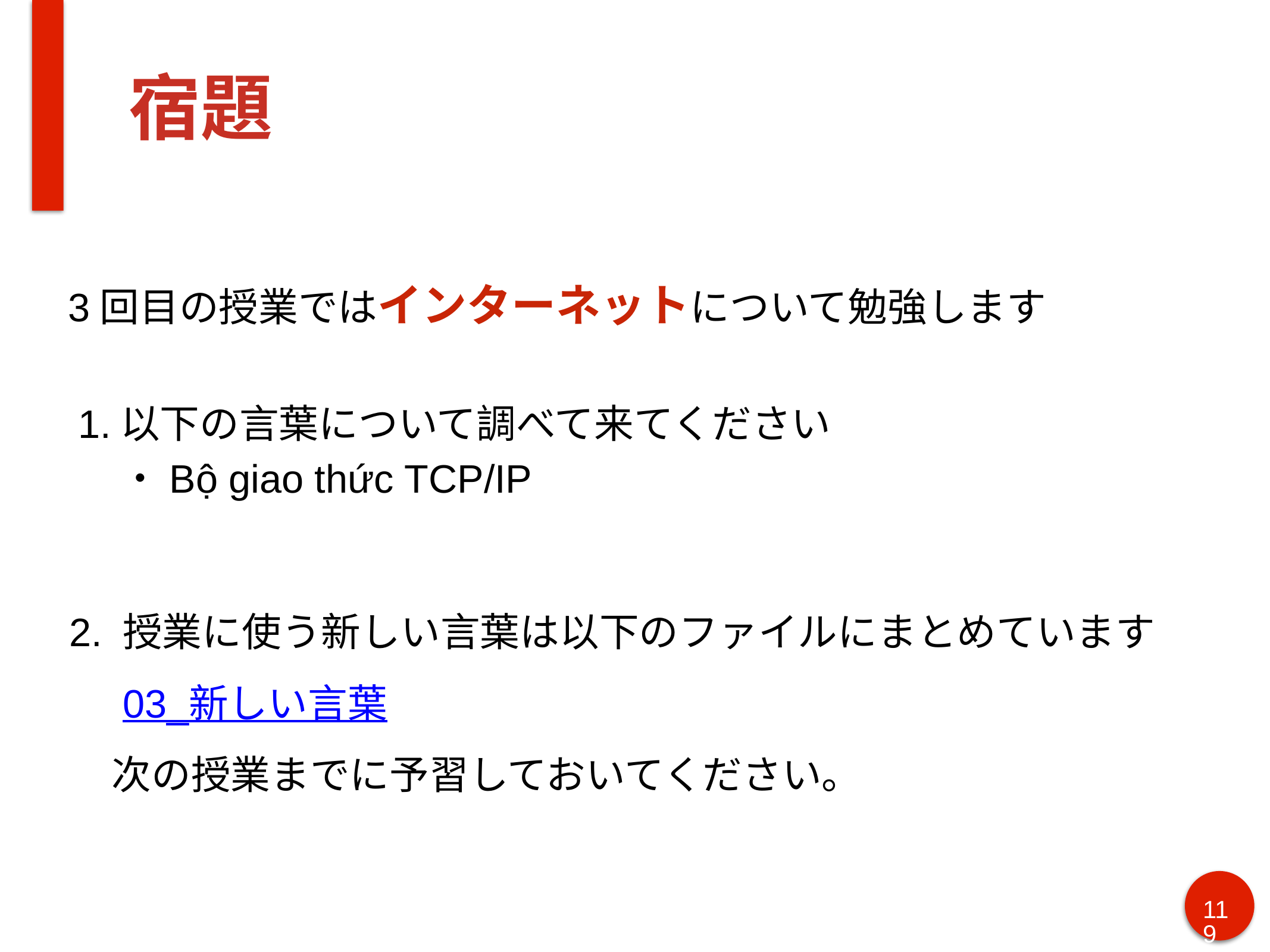

# 宿題
3回目の授業ではインターネットについて勉強します
以下の言葉について調べて来てください
・Bộ giao thức TCP/IP

2. 授業に使う新しい言葉は以下のファイルにまとめています
    03_新しい言葉
   次の授業までに予習しておいてください。

119